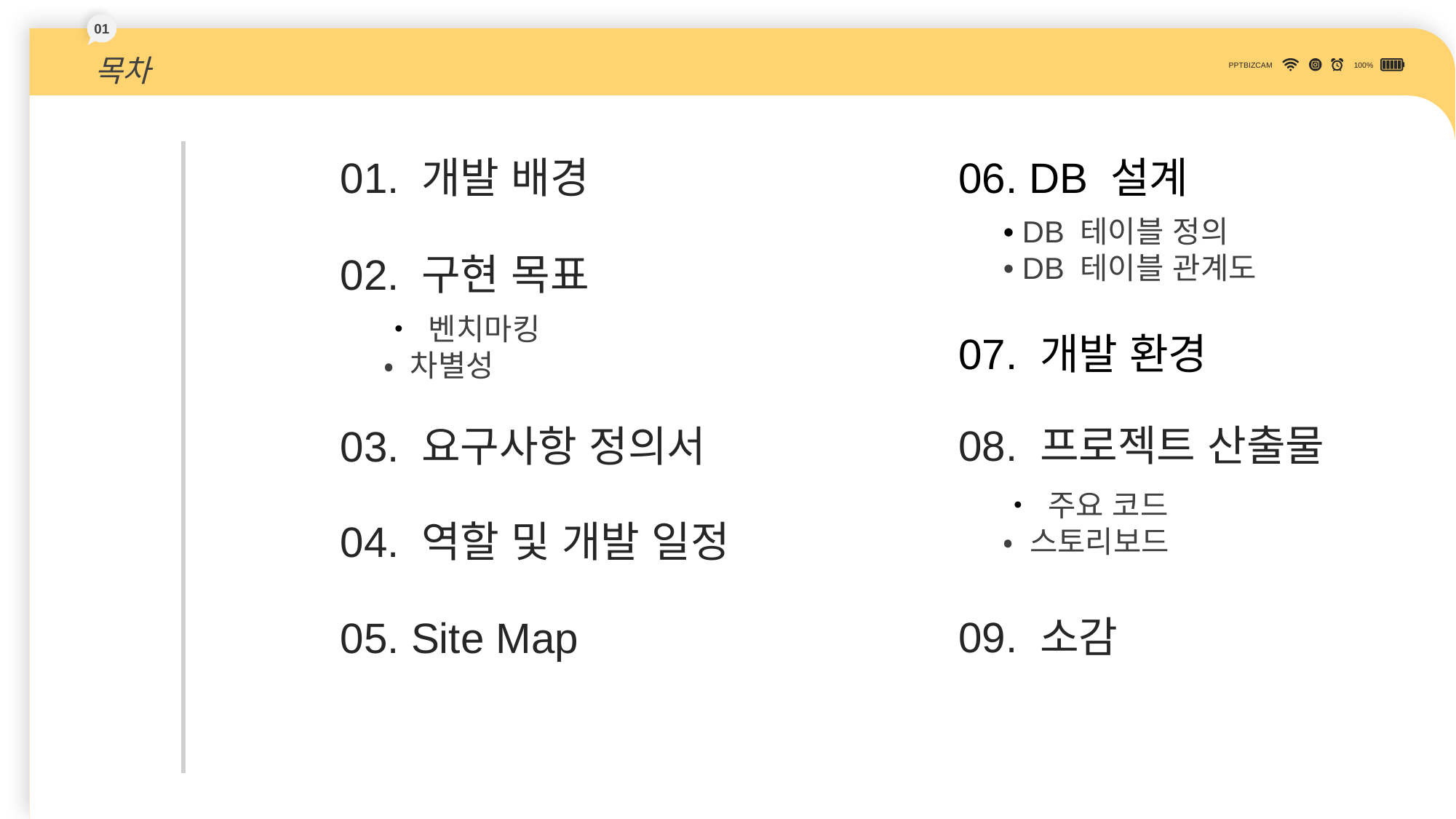

01
목차

PPTBIZCAM
100%

01. 개발 배경
06. DB 설계
• DB 테이블 정의
• DB 테이블 관계도
02. 구현 목표
• 벤치마킹
• 차별성
07. 개발 환경
08. 프로젝트 산출물
03. 요구사항 정의서
DOWN
• 주요 코드
• 스토리보드
04. 역할 및 개발 일정
09. 소감
05. Site Map